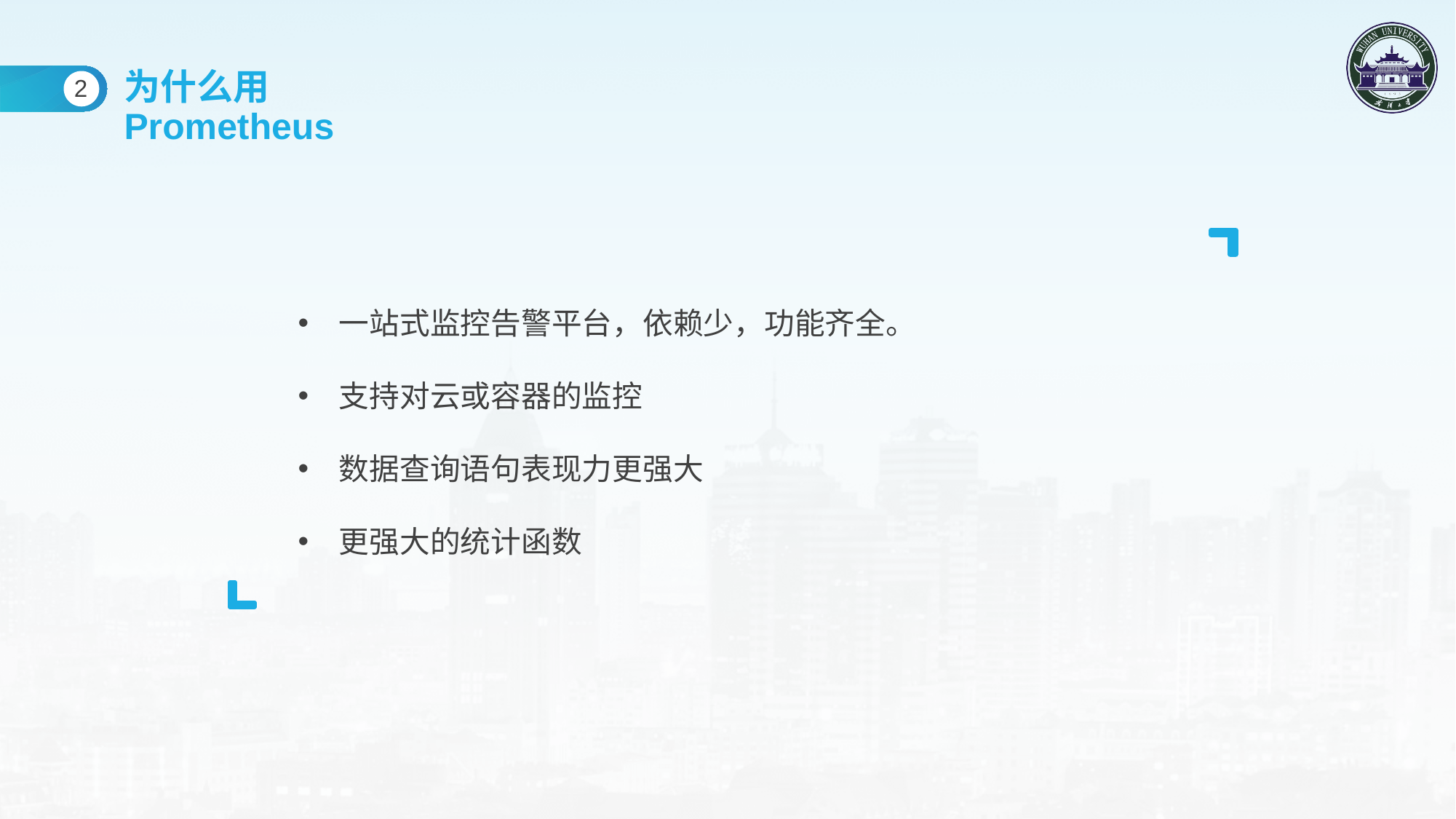

为什么用Prometheus
2

一站式监控告警平台，依赖少，功能齐全。
支持对云或容器的监控
数据查询语句表现力更强大
更强大的统计函数